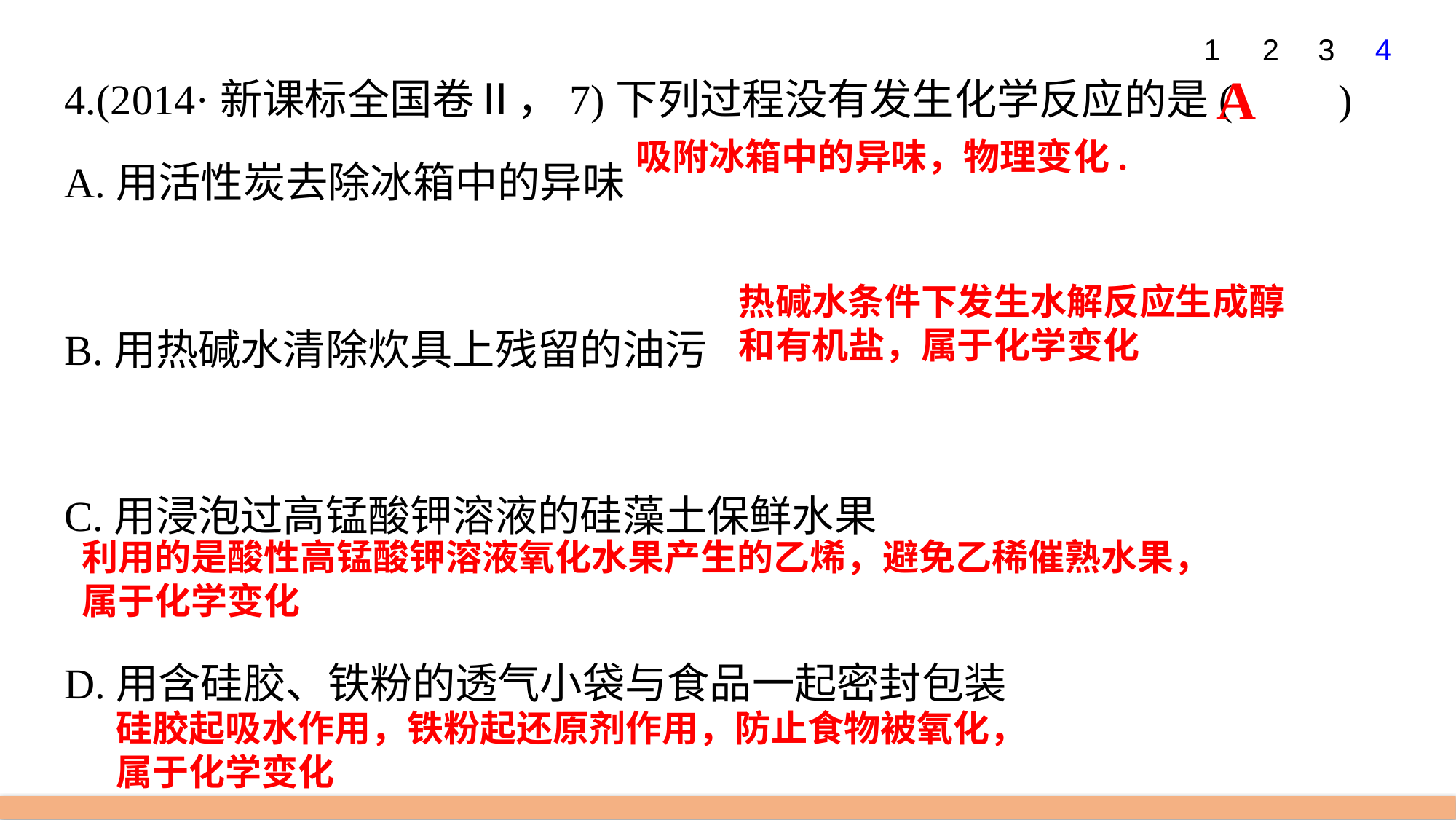

1
2
3
4
4.(2014·新课标全国卷Ⅱ，7)下列过程没有发生化学反应的是(　　)
A.用活性炭去除冰箱中的异味

B.用热碱水清除炊具上残留的油污

C.用浸泡过高锰酸钾溶液的硅藻土保鲜水果

D.用含硅胶、铁粉的透气小袋与食品一起密封包装
A
吸附冰箱中的异味，物理变化.

热碱水条件下发生水解反应生成醇
和有机盐，属于化学变化
利用的是酸性高锰酸钾溶液氧化水果产生的乙烯，避免乙稀催熟水果，属于化学变化
硅胶起吸水作用，铁粉起还原剂作用，防止食物被氧化，属于化学变化